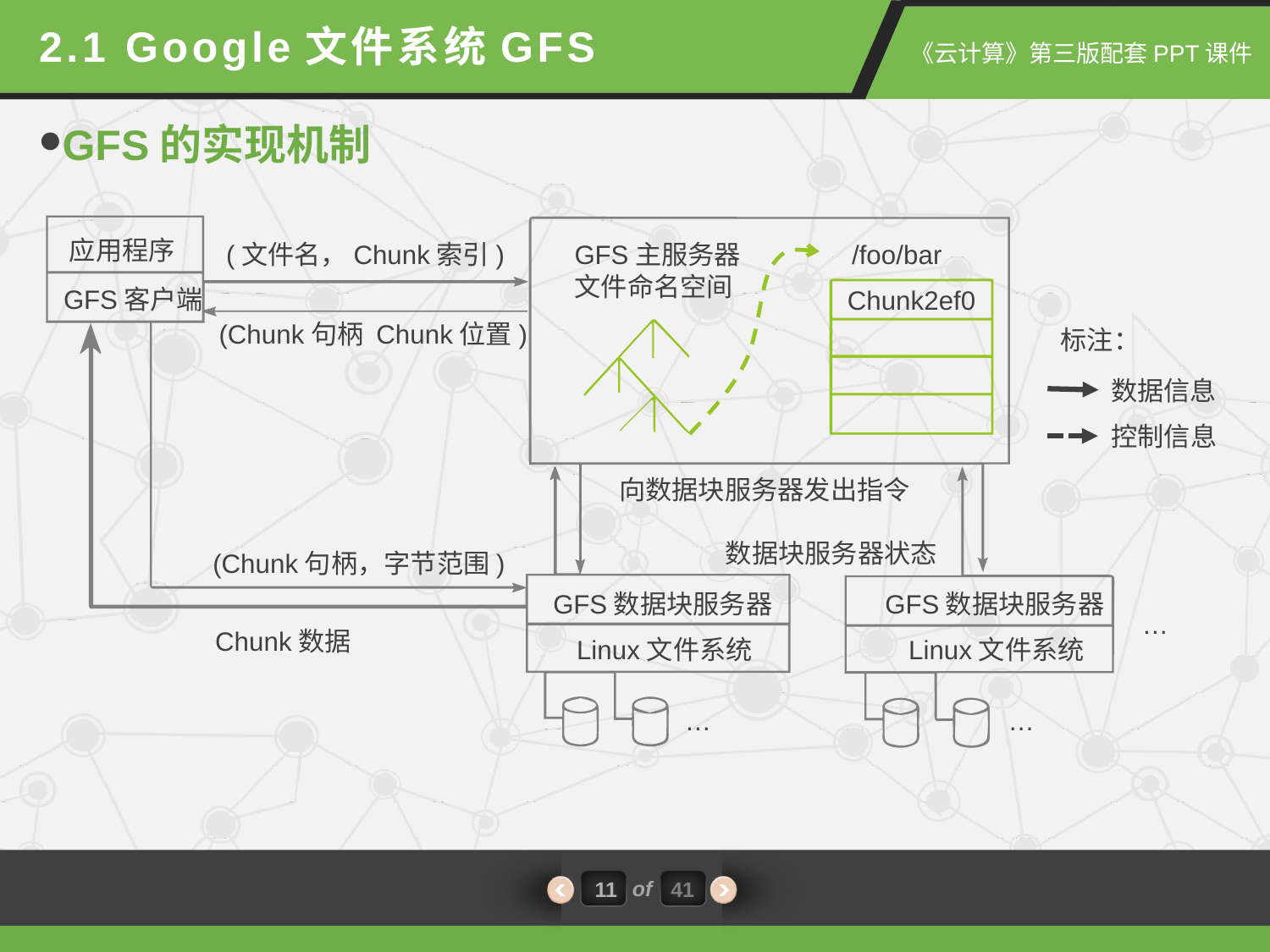

2.1 Google文件系统GFS
GFS的实现机制

应用程序
(文件名，Chunk索引)
GFS主服务器
文件命名空间
/foo/bar

GFS客户端
Chunk2ef0

(Chunk句柄 Chunk位置)
标注：

数据信息
控制信息
向数据块服务器发出指令

数据块服务器状态
(Chunk句柄，字节范围)
GFS数据块服务器
GFS数据块服务器
…
Chunk数据
Linux文件系统
Linux文件系统
…
…
11